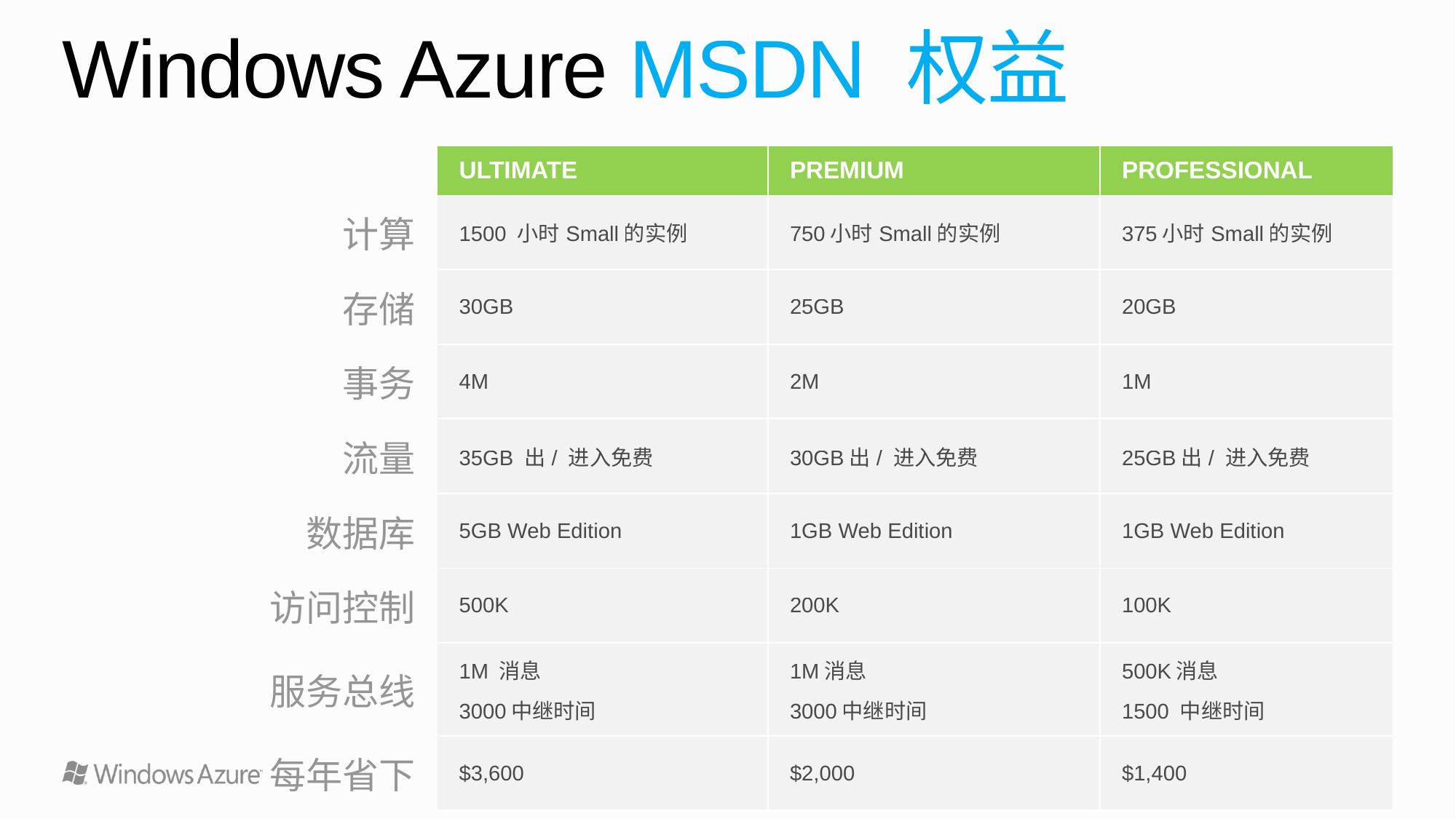

# Windows Azure MSDN 权益
|  | Ultimate | Premium | Professional |
| --- | --- | --- | --- |
| 计算 | 1500 小时Small的实例 | 750小时Small的实例 | 375小时Small的实例 |
| 存储 | 30GB | 25GB | 20GB |
| 事务 | 4M | 2M | 1M |
| 流量 | 35GB 出/ 进入免费 | 30GB出/ 进入免费 | 25GB出/ 进入免费 |
| 数据库 | 5GB Web Edition | 1GB Web Edition | 1GB Web Edition |
| 访问控制 | 500K | 200K | 100K |
| 服务总线 | 1M 消息 3000中继时间 | 1M消息 3000中继时间 | 500K消息 1500 中继时间 |
| 每年省下 | $3,600 | $2,000 | $1,400 |